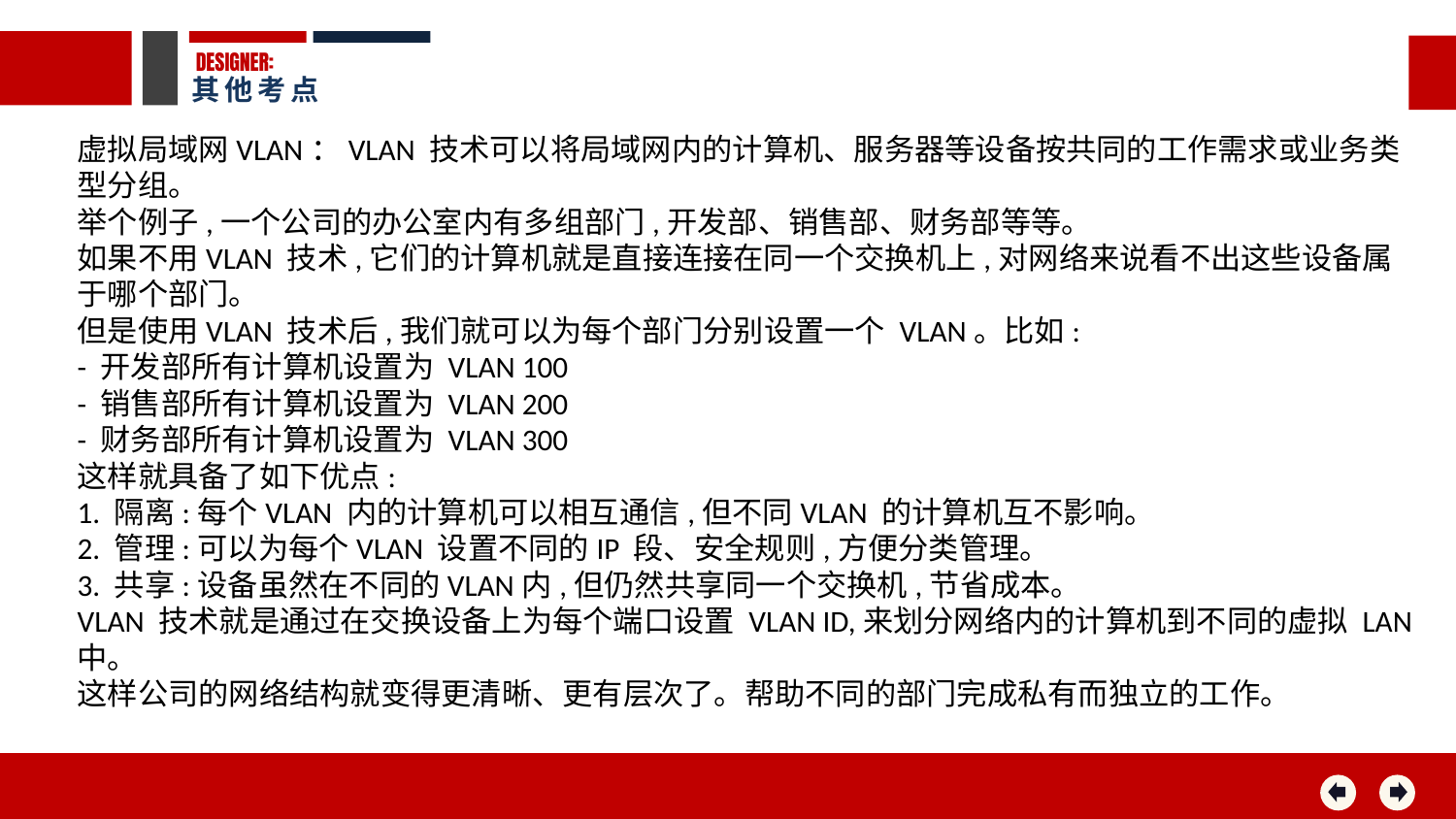

DESIGNER:
其他考点
虚拟局域网VLAN：VLAN 技术可以将局域网内的计算机、服务器等设备按共同的工作需求或业务类型分组。
举个例子,一个公司的办公室内有多组部门,开发部、销售部、财务部等等。
如果不用VLAN 技术,它们的计算机就是直接连接在同一个交换机上,对网络来说看不出这些设备属于哪个部门。
但是使用VLAN 技术后,我们就可以为每个部门分别设置一个 VLAN。比如:
- 开发部所有计算机设置为 VLAN 100
- 销售部所有计算机设置为 VLAN 200
- 财务部所有计算机设置为 VLAN 300
这样就具备了如下优点:
1. 隔离:每个VLAN 内的计算机可以相互通信,但不同VLAN 的计算机互不影响。
2. 管理:可以为每个VLAN 设置不同的IP 段、安全规则,方便分类管理。
3. 共享:设备虽然在不同的VLAN内,但仍然共享同一个交换机,节省成本。
VLAN 技术就是通过在交换设备上为每个端口设置 VLAN ID,来划分网络内的计算机到不同的虚拟 LAN 中。
这样公司的网络结构就变得更清晰、更有层次了。帮助不同的部门完成私有而独立的工作。